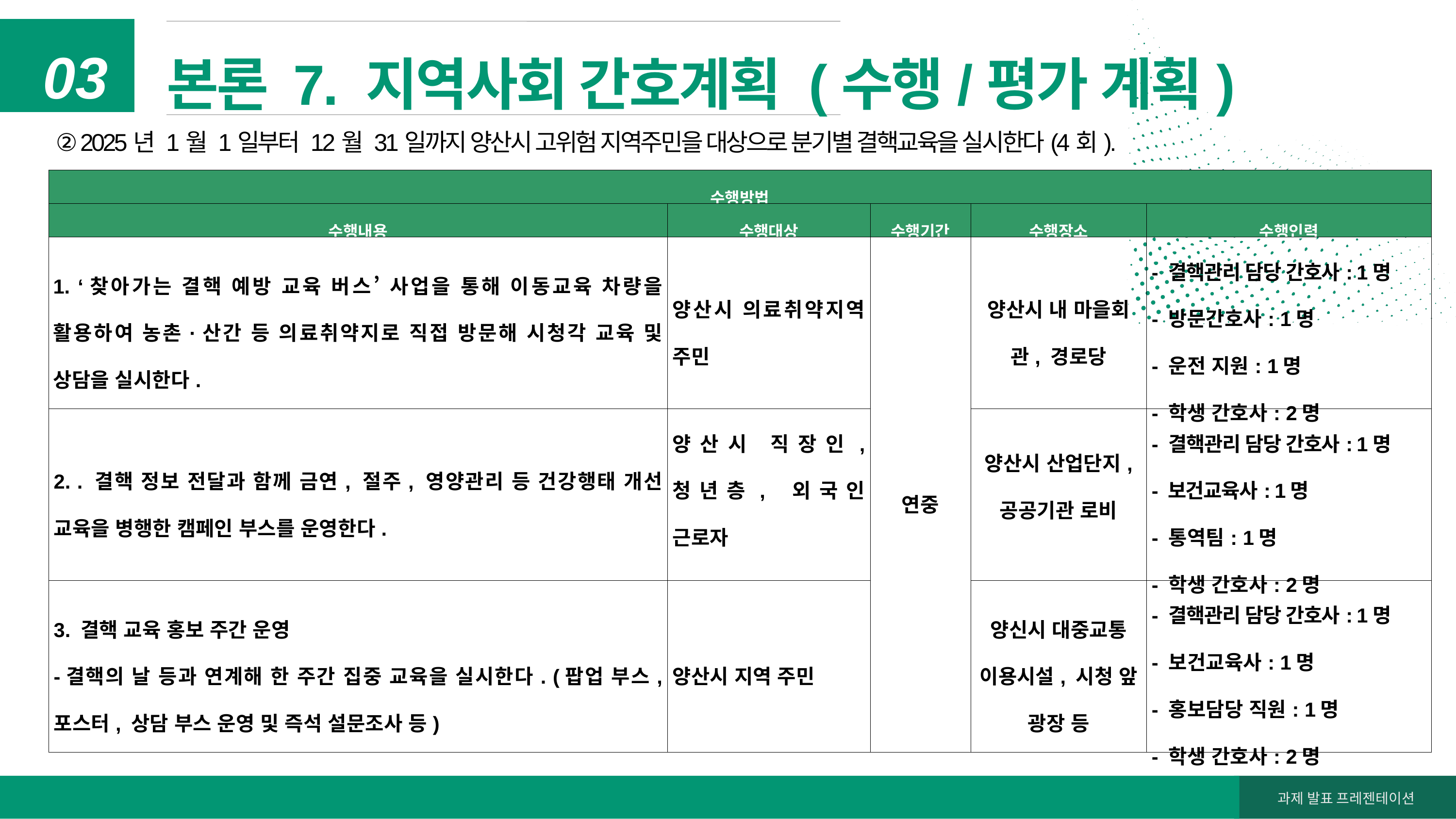

본론 7. 지역사회 간호계획 (수행/평가 계획)
03

② 2025년 1월 1일부터 12월 31일까지 양산시 고위험 지역주민을 대상으로 분기별 결핵교육을 실시한다(4회).

| 수행방법 |  |  |  |  |
| --- | --- | --- | --- | --- |
| 수행내용 | 수행대상 | 수행기간 | 수행장소 | 수행인력 |
| 1. ‘찾아가는 결핵 예방 교육 버스’ 사업을 통해 이동교육 차량을 활용하여 농촌·산간 등 의료취약지로 직접 방문해 시청각 교육 및 상담을 실시한다. | 양산시 의료취약지역 주민 | 연중 | 양산시 내 마을회관, 경로당 | - 결핵관리 담당 간호사: 1명 - 방문간호사: 1명 - 운전 지원: 1명 - 학생 간호사: 2명 |
| 2. . 결핵 정보 전달과 함께 금연, 절주, 영양관리 등 건강행태 개선 교육을 병행한 캠페인 부스를 운영한다. | 양산시 직장인, 청년층, 외국인 근로자 |  | 양산시 산업단지, 공공기관 로비 | - 결핵관리 담당 간호사: 1명 - 보건교육사: 1명 - 통역팀: 1명 - 학생 간호사: 2명 |
| 3. 결핵 교육 홍보 주간 운영 -결핵의 날 등과 연계해 한 주간 집중 교육을 실시한다. (팝업 부스, 포스터, 상담 부스 운영 및 즉석 설문조사 등) | 양산시 지역 주민 |  | 양신시 대중교통 이용시설, 시청 앞 광장 등 | - 결핵관리 담당 간호사: 1명 - 보건교육사: 1명 - 홍보담당 직원: 1명 - 학생 간호사: 2명 |

과제 발표 프레젠테이션